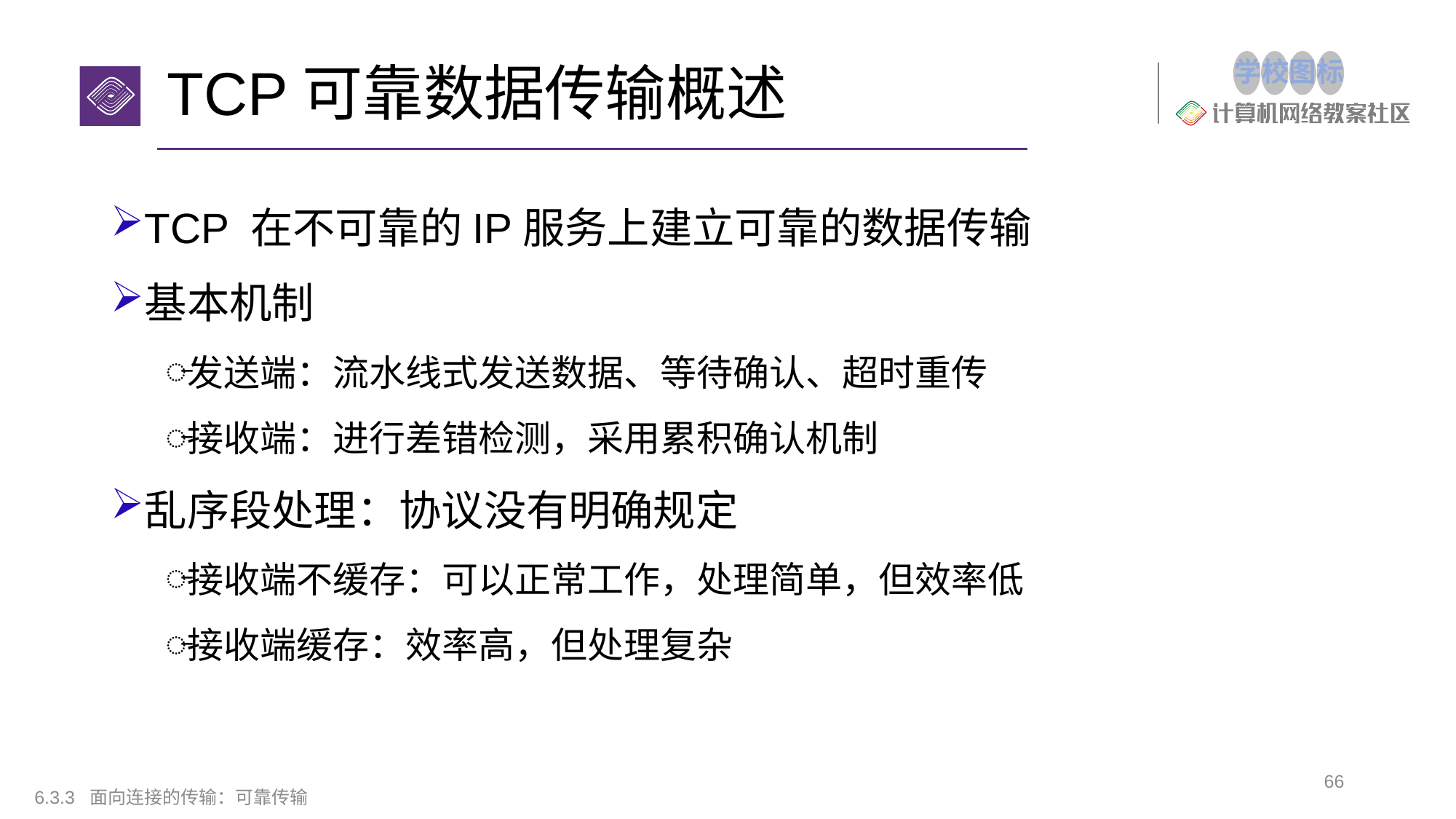

# TCP可靠数据传输概述
TCP 在不可靠的IP服务上建立可靠的数据传输
基本机制
发送端：流水线式发送数据、等待确认、超时重传
接收端：进行差错检测，采用累积确认机制
乱序段处理：协议没有明确规定
接收端不缓存：可以正常工作，处理简单，但效率低
接收端缓存：效率高，但处理复杂
66
6.3.3  面向连接的传输：可靠传输